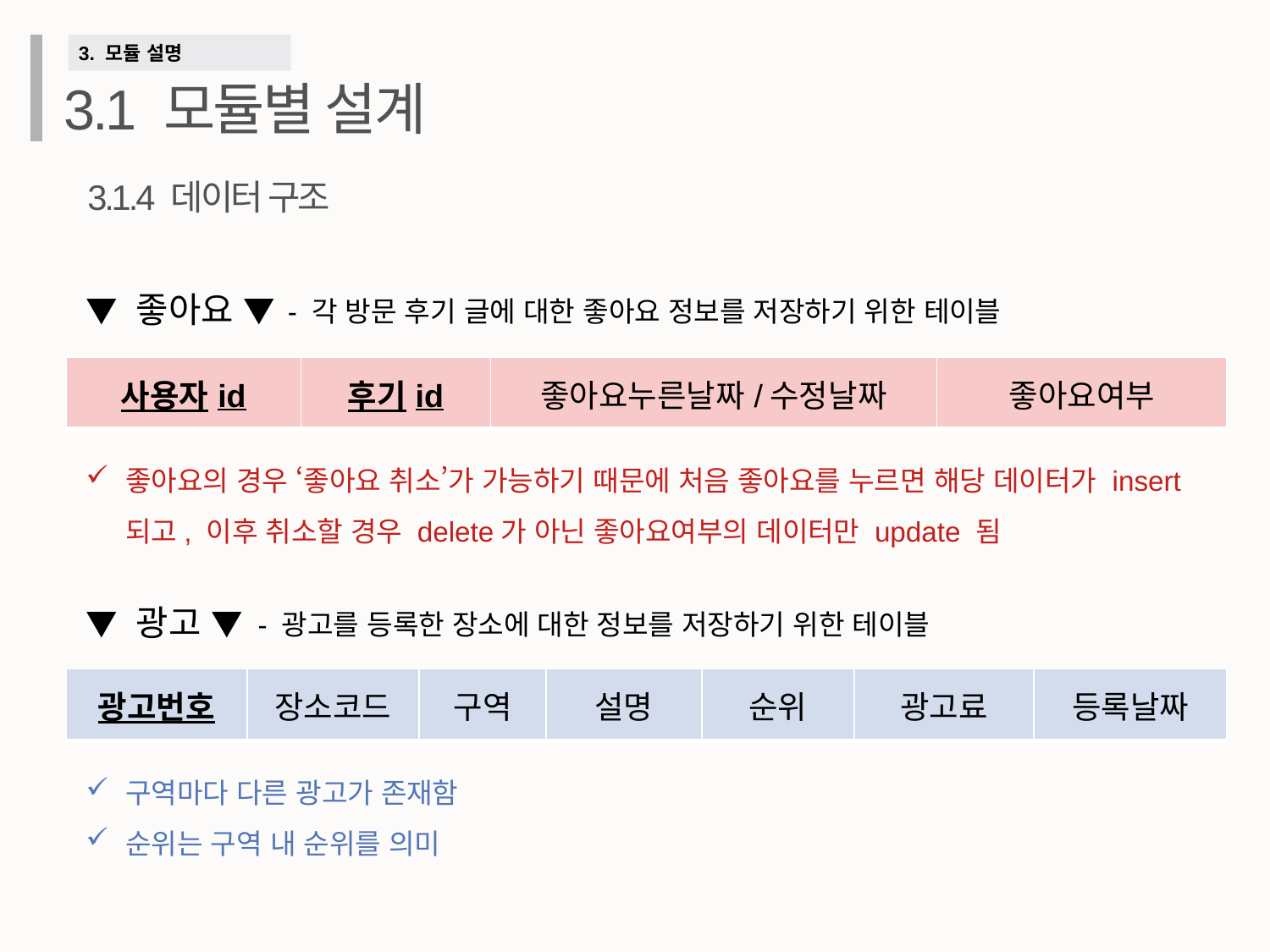

3. 모듈 설명

3.1 모듈별 설계
3.1.4 데이터 구조
▼ 좋아요 ▼
- 각 방문 후기 글에 대한 좋아요 정보를 저장하기 위한 테이블
| 사용자id | 후기id | 좋아요누른날짜/수정날짜 | 좋아요여부 |
| --- | --- | --- | --- |
좋아요의 경우 ‘좋아요 취소’가 가능하기 때문에 처음 좋아요를 누르면 해당 데이터가 insert 되고, 이후 취소할 경우 delete가 아닌 좋아요여부의 데이터만 update 됨
▼ 광고 ▼
- 광고를 등록한 장소에 대한 정보를 저장하기 위한 테이블
| 광고번호 | 장소코드 | 구역 | 설명 | 순위 | 광고료 | 등록날짜 |
| --- | --- | --- | --- | --- | --- | --- |
구역마다 다른 광고가 존재함
순위는 구역 내 순위를 의미